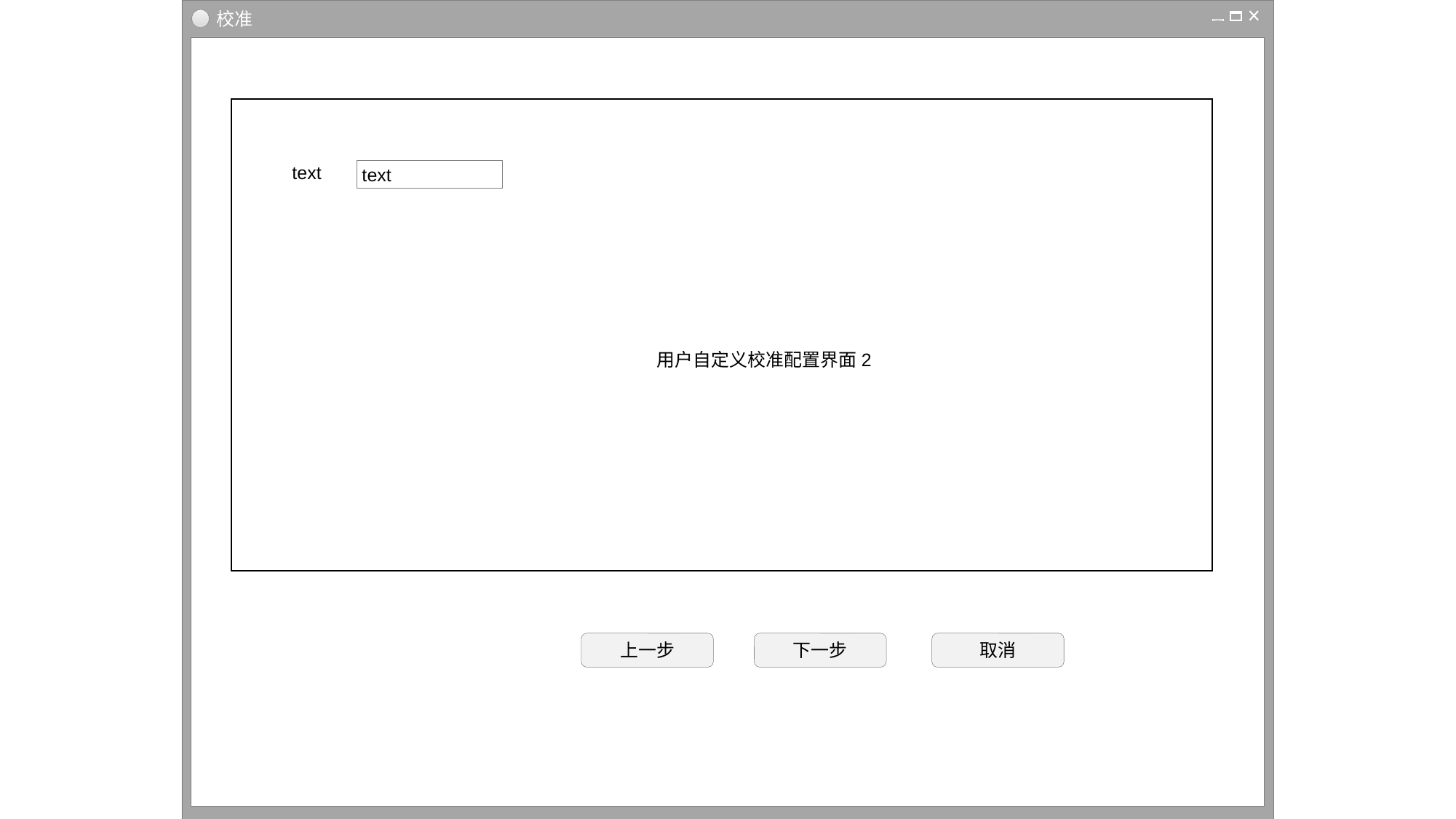

校准

text
text
用户自定义校准配置界面2
上一步
下一步
取消